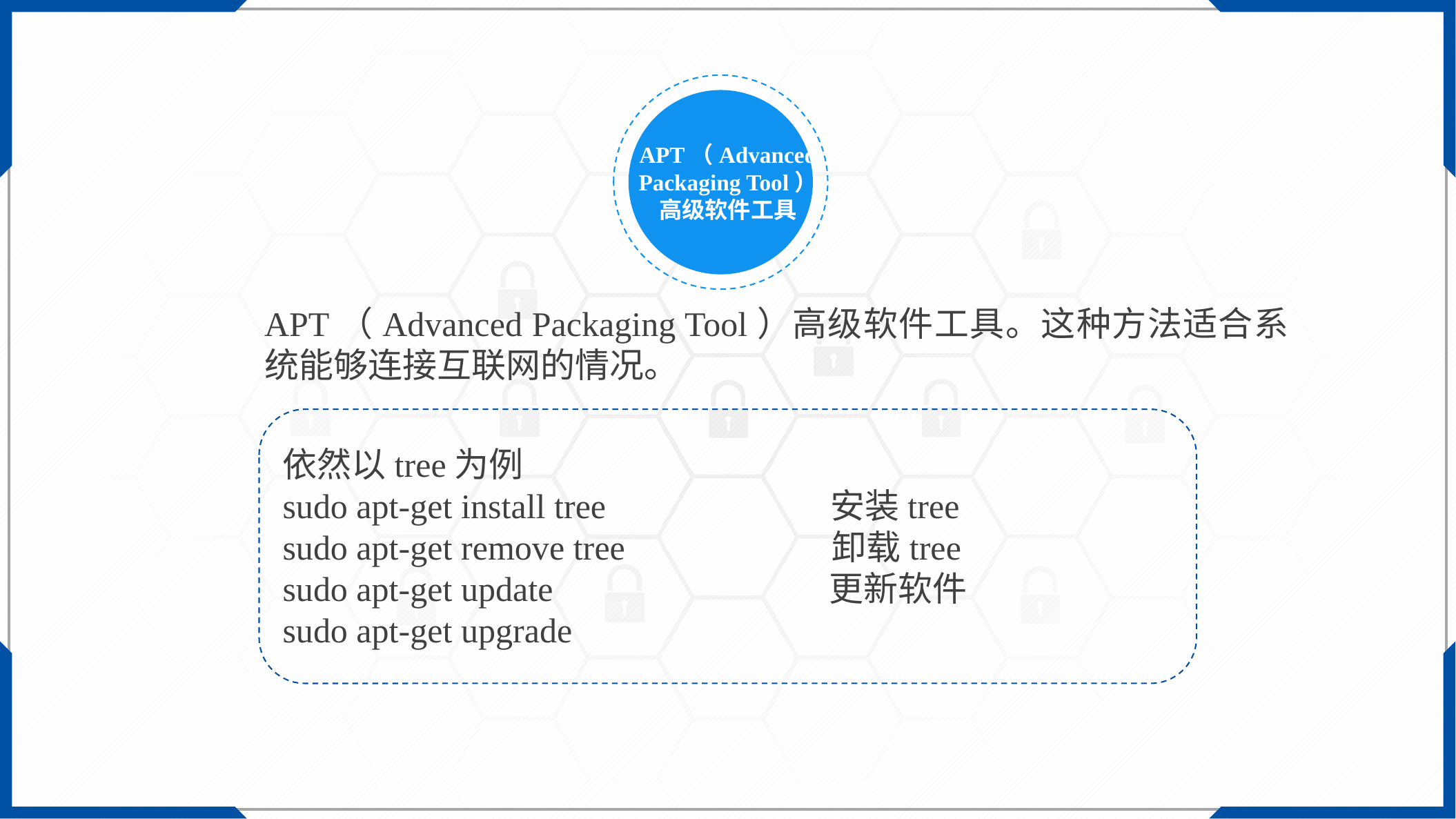

APT（Advanced Packaging Tool）高级软件工具
APT（Advanced Packaging Tool）高级软件工具。这种方法适合系统能够连接互联网的情况。
依然以tree为例
sudo apt-get install tree                         安装tree
sudo apt-get remove tree                       卸载tree
sudo apt-get update                               更新软件
sudo apt-get upgrade